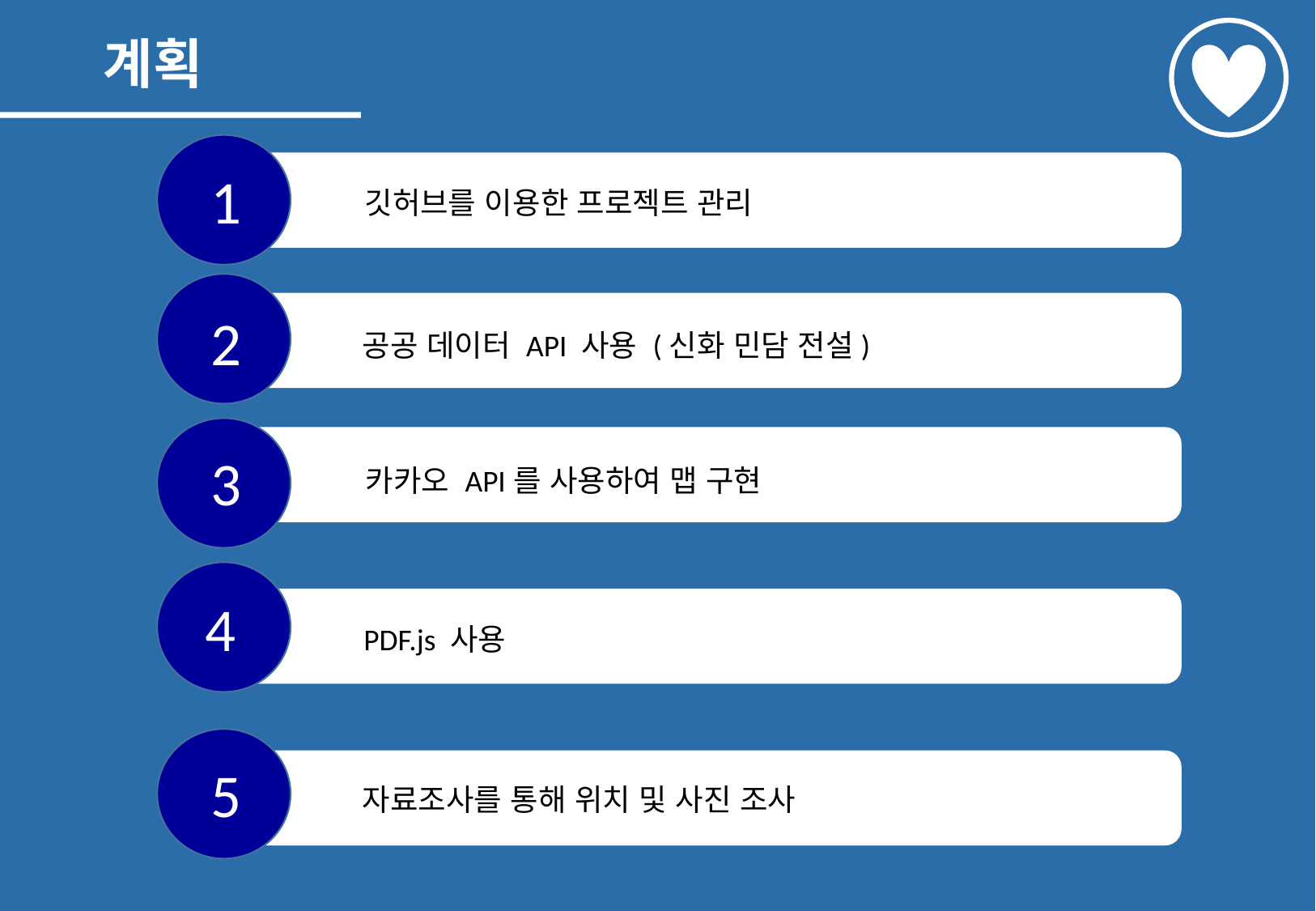

계획

1
깃허브를 이용한 프로젝트 관리

2
공공 데이터 API 사용 (신화 민담 전설)

3
카카오 API를 사용하여 맵 구현

4

PDF.js 사용

5

자료조사를 통해 위치 및 사진 조사